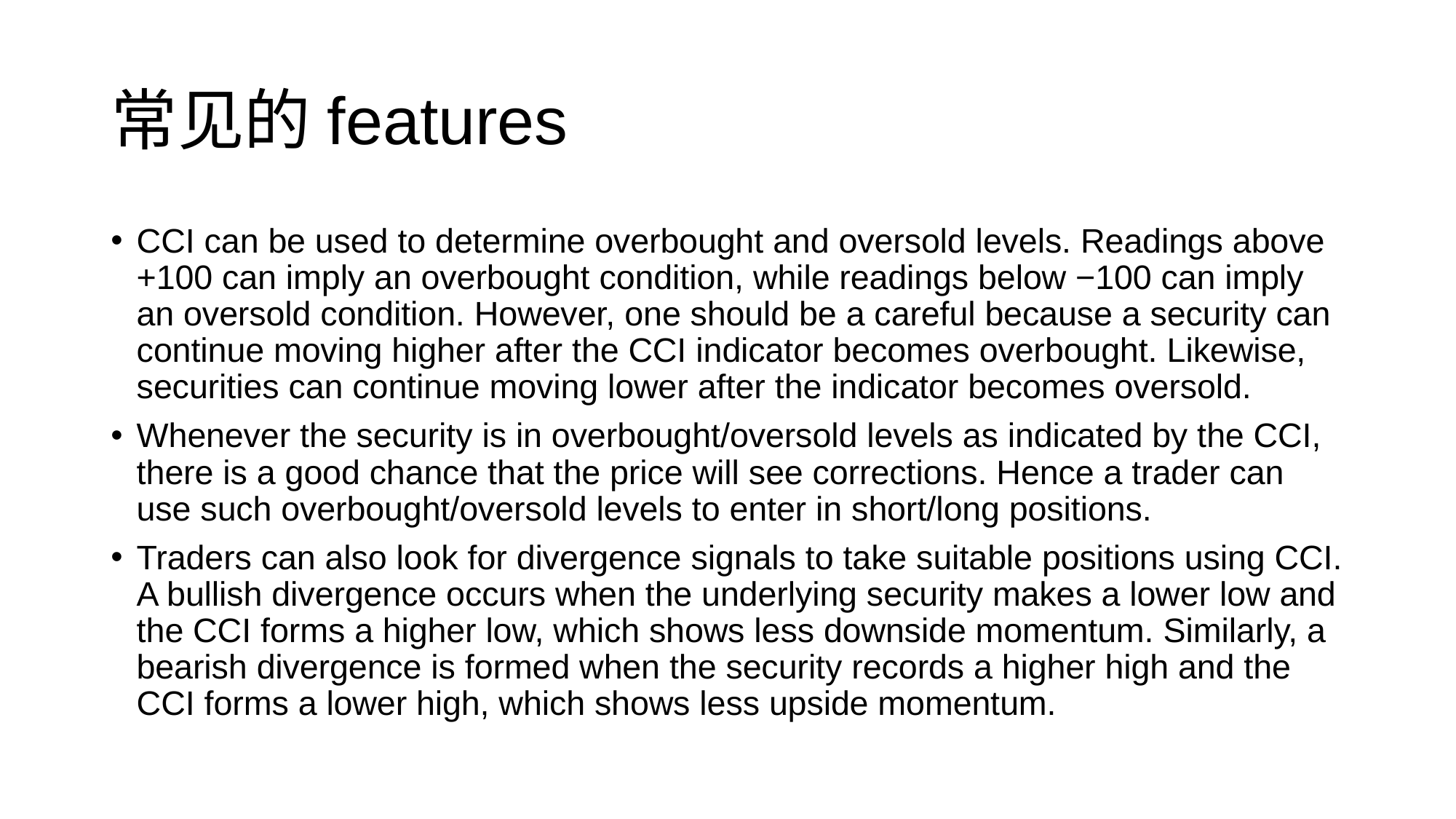

# 常见的features
CCI can be used to determine overbought and oversold levels. Readings above +100 can imply an overbought condition, while readings below −100 can imply an oversold condition. However, one should be a careful because a security can continue moving higher after the CCI indicator becomes overbought. Likewise, securities can continue moving lower after the indicator becomes oversold.
Whenever the security is in overbought/oversold levels as indicated by the CCI, there is a good chance that the price will see corrections. Hence a trader can use such overbought/oversold levels to enter in short/long positions.
Traders can also look for divergence signals to take suitable positions using CCI. A bullish divergence occurs when the underlying security makes a lower low and the CCI forms a higher low, which shows less downside momentum. Similarly, a bearish divergence is formed when the security records a higher high and the CCI forms a lower high, which shows less upside momentum.